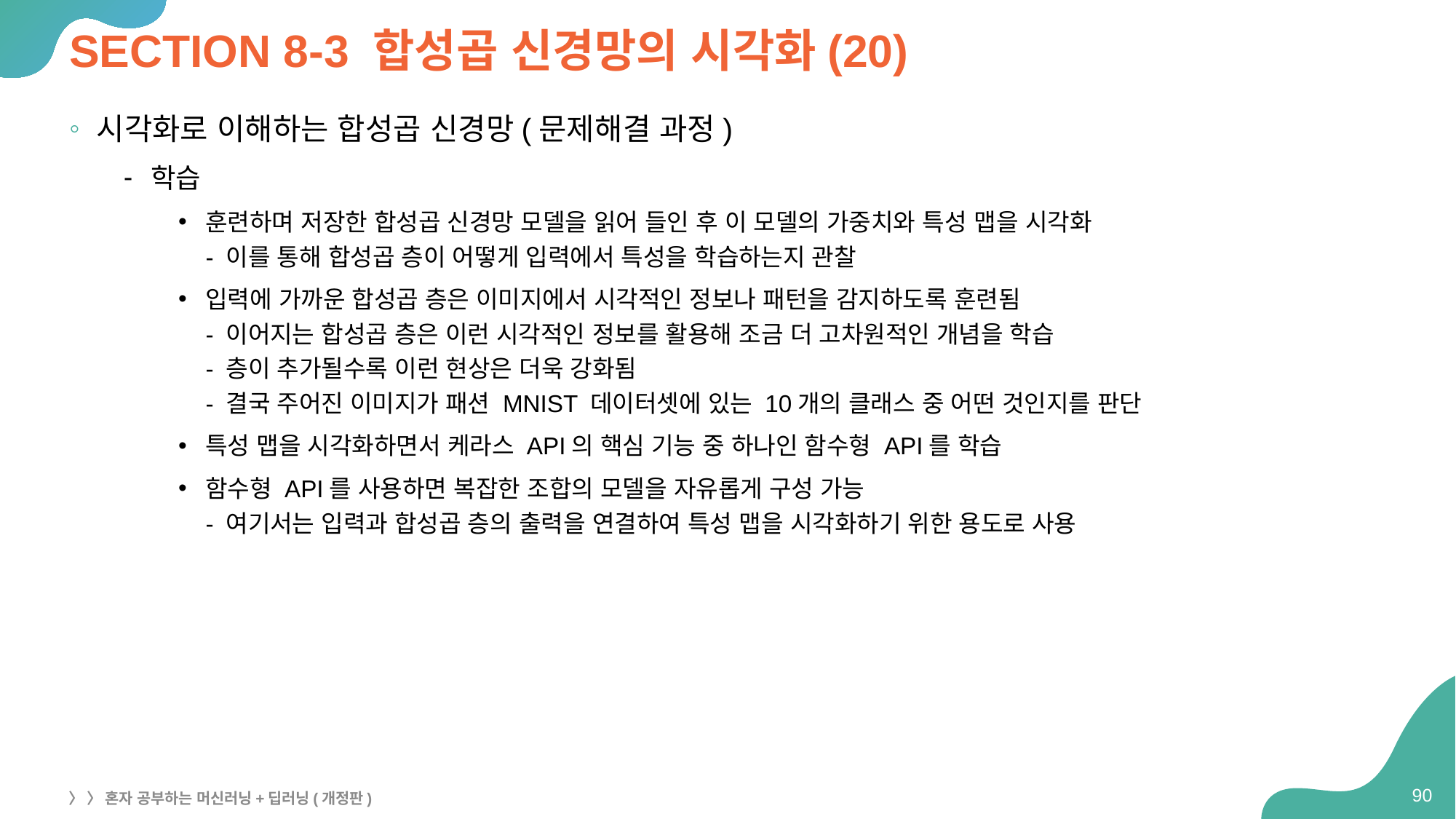

# SECTION 8-3 합성곱 신경망의 시각화(20)
시각화로 이해하는 합성곱 신경망(문제해결 과정)
학습
훈련하며 저장한 합성곱 신경망 모델을 읽어 들인 후 이 모델의 가중치와 특성 맵을 시각화
- 이를 통해 합성곱 층이 어떻게 입력에서 특성을 학습하는지 관찰
입력에 가까운 합성곱 층은 이미지에서 시각적인 정보나 패턴을 감지하도록 훈련됨
- 이어지는 합성곱 층은 이런 시각적인 정보를 활용해 조금 더 고차원적인 개념을 학습
- 층이 추가될수록 이런 현상은 더욱 강화됨
- 결국 주어진 이미지가 패션 MNIST 데이터셋에 있는 10개의 클래스 중 어떤 것인지를 판단
특성 맵을 시각화하면서 케라스 API의 핵심 기능 중 하나인 함수형 API를 학습
함수형 API를 사용하면 복잡한 조합의 모델을 자유롭게 구성 가능
- 여기서는 입력과 합성곱 층의 출력을 연결하여 특성 맵을 시각화하기 위한 용도로 사용
90
〉 〉 혼자 공부하는 머신러닝+딥러닝(개정판)